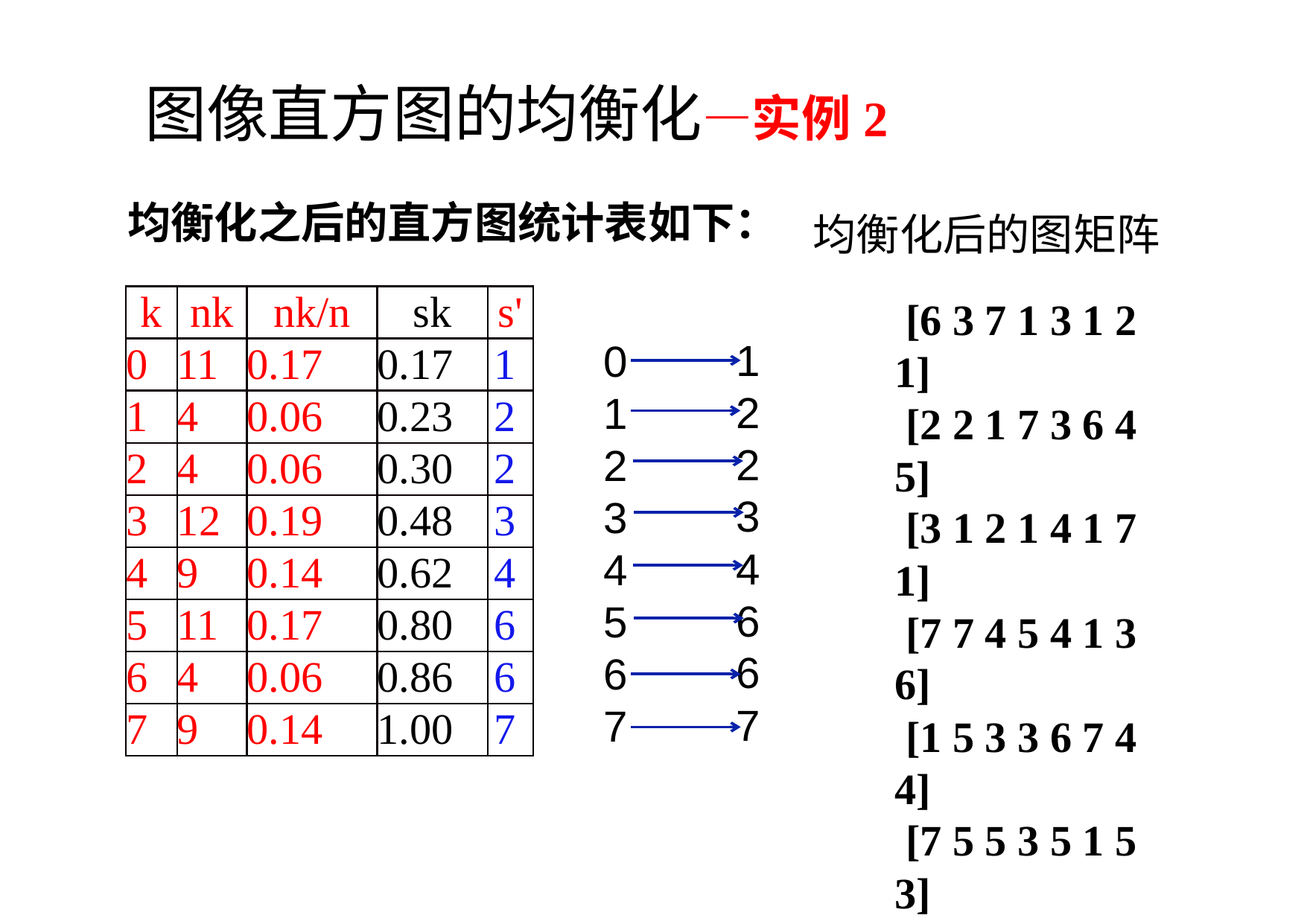

图像直方图的均衡化—实例2
均衡化之后的直方图统计表如下：
均衡化后的图矩阵
| k | nk | nk/n | sk | s' |
| --- | --- | --- | --- | --- |
| 0 | 11 | 0.17 | 0.17 | 1 |
| 1 | 4 | 0.06 | 0.23 | 2 |
| 2 | 4 | 0.06 | 0.30 | 2 |
| 3 | 12 | 0.19 | 0.48 | 3 |
| 4 | 9 | 0.14 | 0.62 | 4 |
| 5 | 11 | 0.17 | 0.80 | 6 |
| 6 | 4 | 0.06 | 0.86 | 6 |
| 7 | 9 | 0.14 | 1.00 | 7 |
 [6 3 7 1 3 1 2 1]
 [2 2 1 7 3 6 4 5]
 [3 1 2 1 4 1 7 1]
 [7 7 4 5 4 1 3 6]
 [1 5 3 3 6 7 4 4]
 [7 5 5 3 5 1 5 3]
 [4 1 7 5 5 3 3 1]
 [5 7 5 1 4 4 3 1]
1
2
2
3
4
6
6
7
0
1
2
3
4
5
6
7